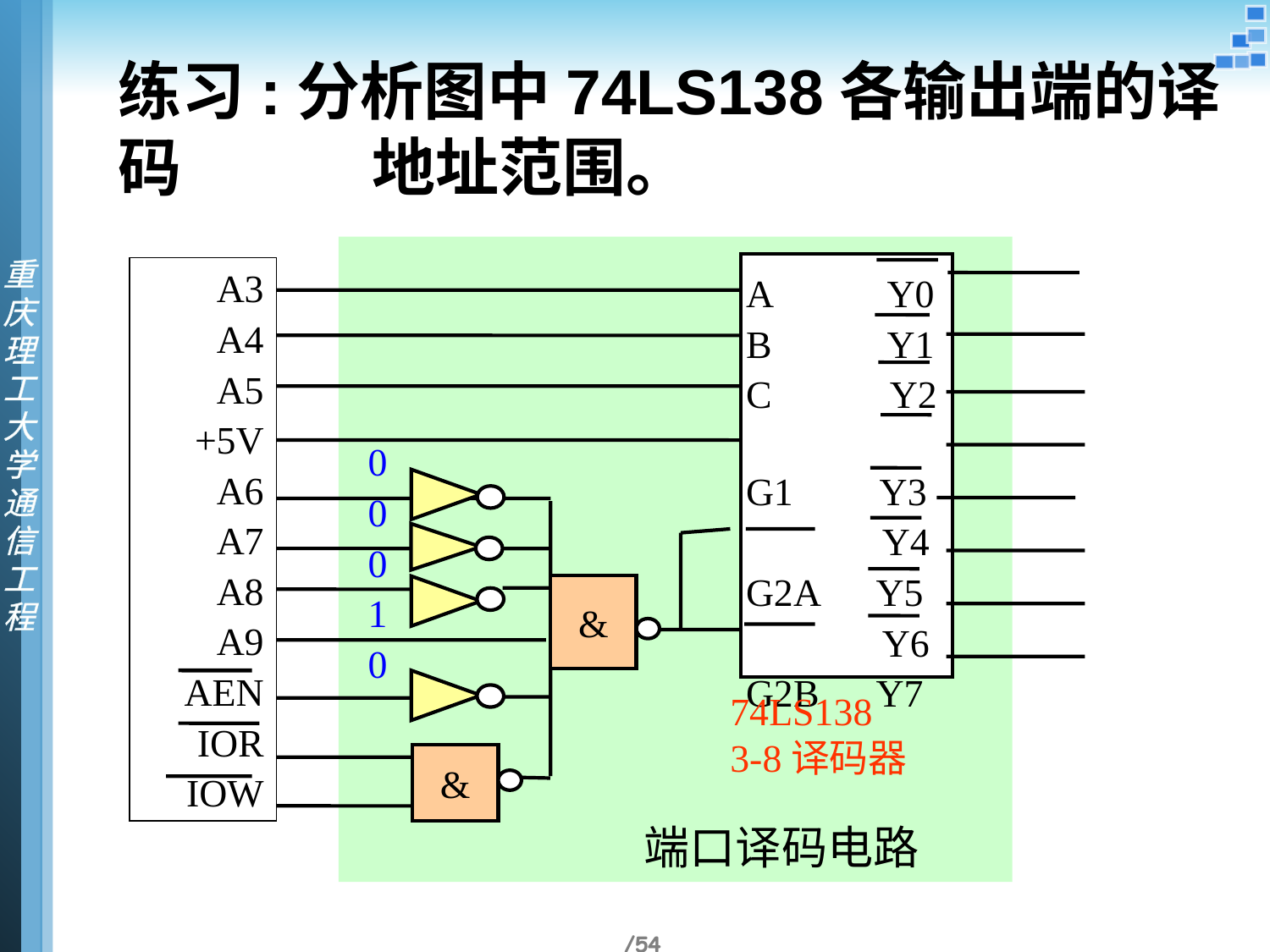

练习:分析图中74LS138各输出端的译码		地址范围。

0
0
0
1
0

A            Y0
B            Y1
C            Y2
G1         Y3
              Y4
G2A      Y5
              Y6
G2B      Y7

A3
A4
A5
+5V
A6
A7
A8
A9
AEN
IOR
IOW

&

74LS138
3-8译码器

&

端口译码电路

41
/54